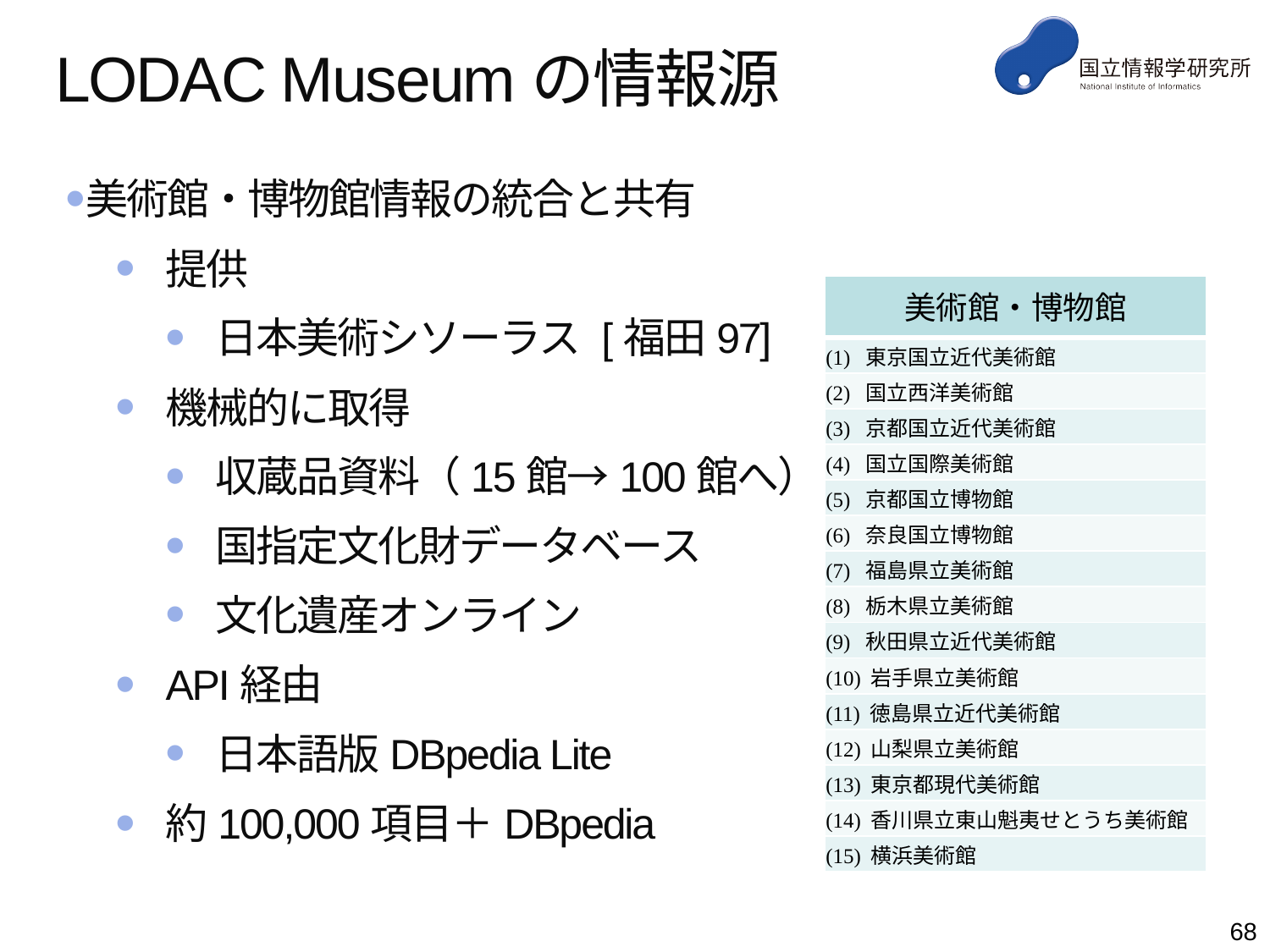

# LODAC Museumの情報源
美術館・博物館情報の統合と共有
提供
日本美術シソーラス [福田97]
機械的に取得
収蔵品資料（15館→100館へ）
国指定文化財データベース
文化遺産オンライン
API経由
日本語版DBpedia Lite
約100,000項目＋DBpedia
| 美術館・博物館 |
| --- |
| (1)  東京国立近代美術館 |
| (2)  国立西洋美術館 |
| (3)  京都国立近代美術館 |
| (4)  国立国際美術館 |
| (5)  京都国立博物館 |
| (6)  奈良国立博物館 |
| (7)  福島県立美術館 |
| (8)  栃木県立美術館 |
| (9)  秋田県立近代美術館 |
| (10) 岩手県立美術館 |
| (11) 徳島県立近代美術館 |
| (12) 山梨県立美術館 |
| (13) 東京都現代美術館 |
| (14) 香川県立東山魁夷せとうち美術館 |
| (15) 横浜美術館 |
68